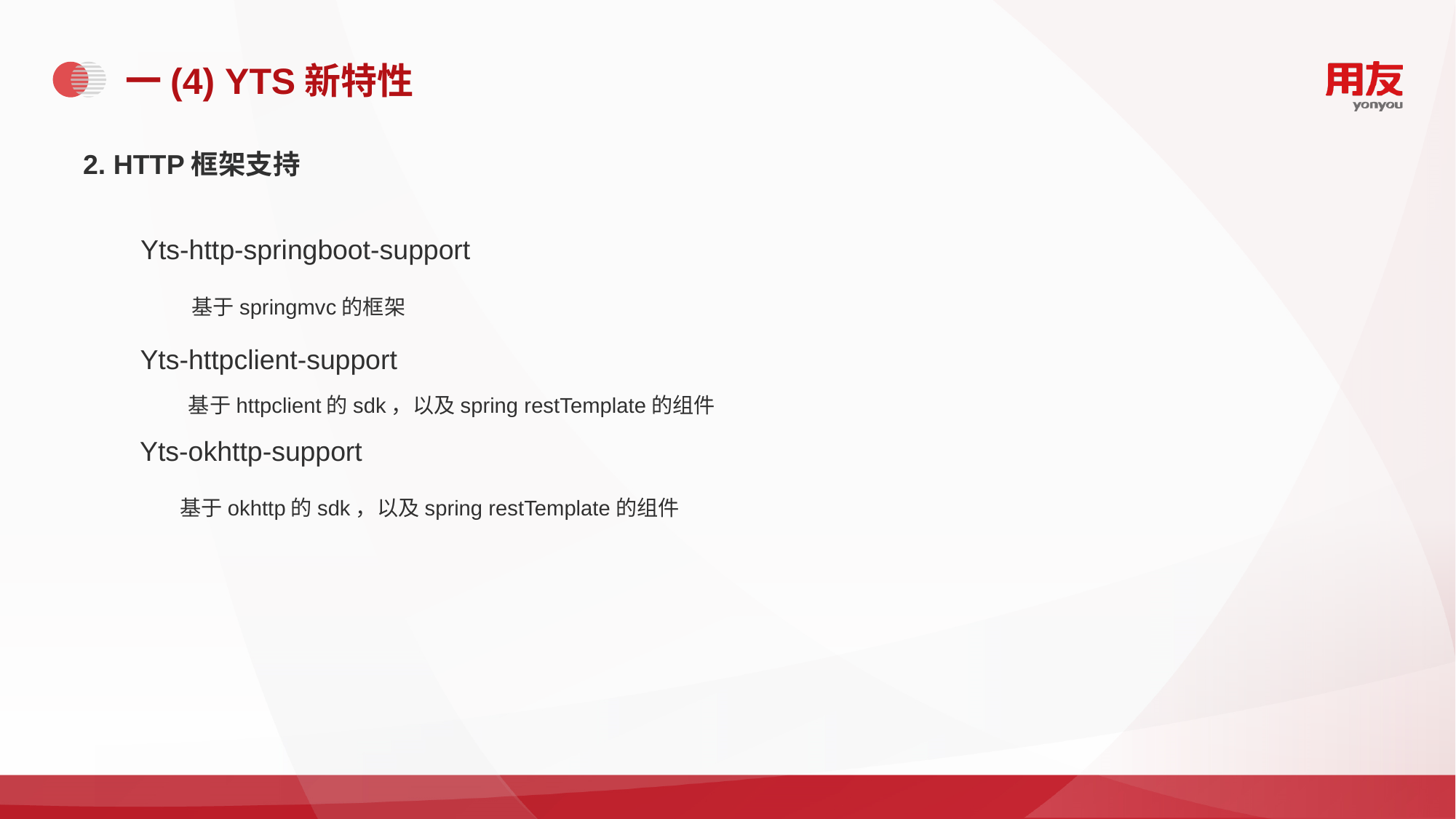

# 一(4) YTS新特性
2. HTTP框架支持
Yts-http-springboot-support
基于springmvc的框架
Yts-httpclient-support
基于httpclient的sdk，以及spring restTemplate的组件
Yts-okhttp-support
基于okhttp的sdk，以及spring restTemplate的组件